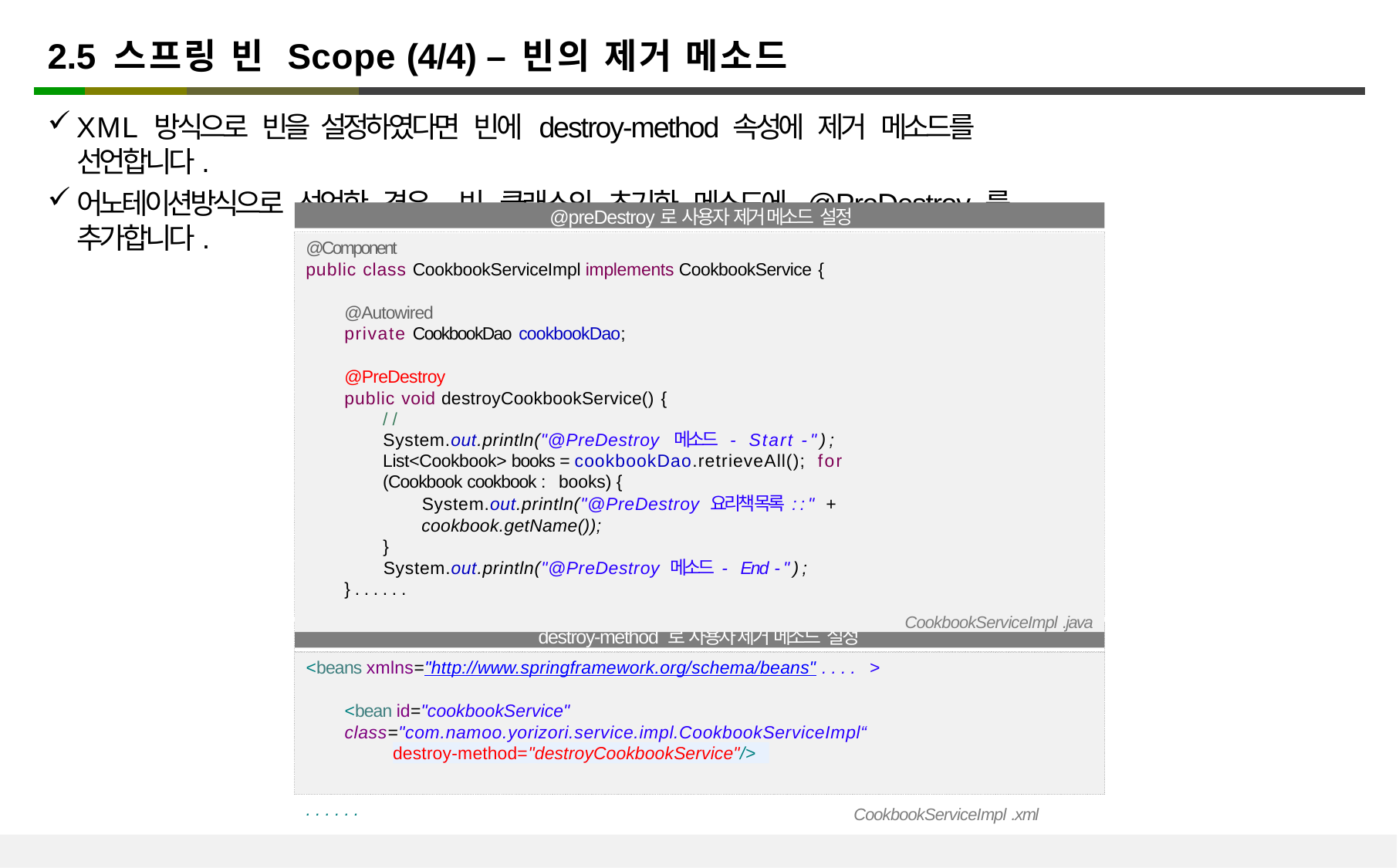

# 2.5 스프링 빈 Scope (4/4) – 빈의 제거 메소드
XML 방식으로   빈을  설정하였다면   빈에  destroy-method 속성에  제거   메소드를  선언합니다.
어노테이션방식으로   선언한  경우, 빈   클래스의   초기화   메소드에   @PreDestroy 를 추가합니다.
@preDestroy로 사용자 제거 메소드 설정

@Component
public class CookbookServiceImpl implements CookbookService {

@Autowired
private CookbookDao cookbookDao;

@PreDestroy
public void destroyCookbookService() {
//
System.out.println("@PreDestroy 메소드	- Start -");  List<Cookbook> books = cookbookDao.retrieveAll();  for (Cookbook cookbook : books) {
System.out.println("@PreDestroy 요리책 목록 ::" + cookbook.getName());
}
System.out.println("@PreDestroy 메소드 - End -");
}......
CookbookServiceImpl .java

destroy-method 로 사용자 제거 메소드 설정

<beans xmlns="http://www.springframework.org/schema/beans" .... >

<bean id="cookbookService"  class="com.namoo.yorizori.service.impl.CookbookServiceImpl“
destroy-method="destroyCookbookService"/>

......
CookbookServiceImpl .xml